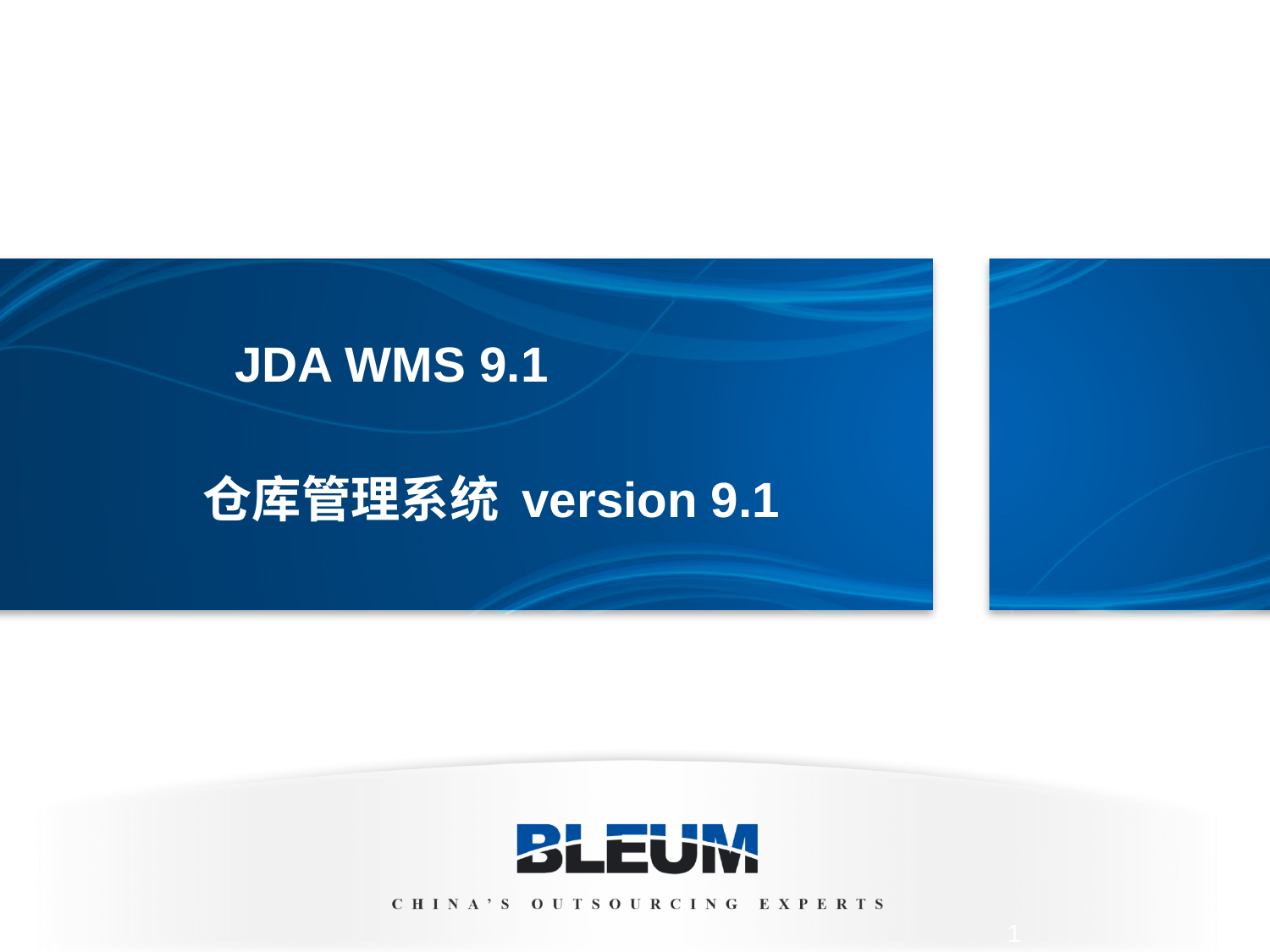

JDA WMS 9.1
仓库管理系统 version 9.1
1